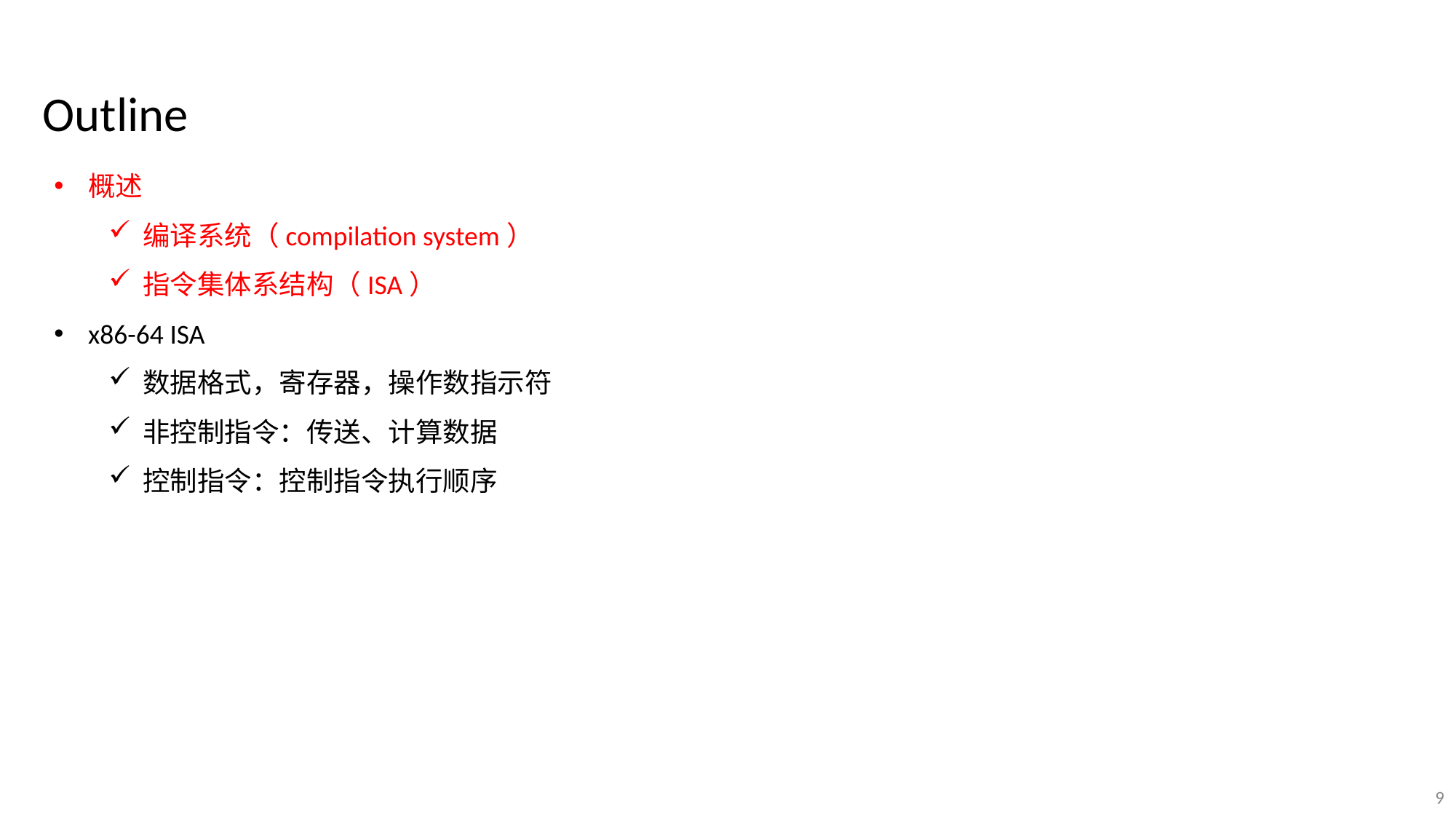

Outline
概述
编译系统（compilation system）
指令集体系结构（ISA）
x86-64 ISA
数据格式，寄存器，操作数指示符
非控制指令：传送、计算数据
控制指令：控制指令执行顺序
9